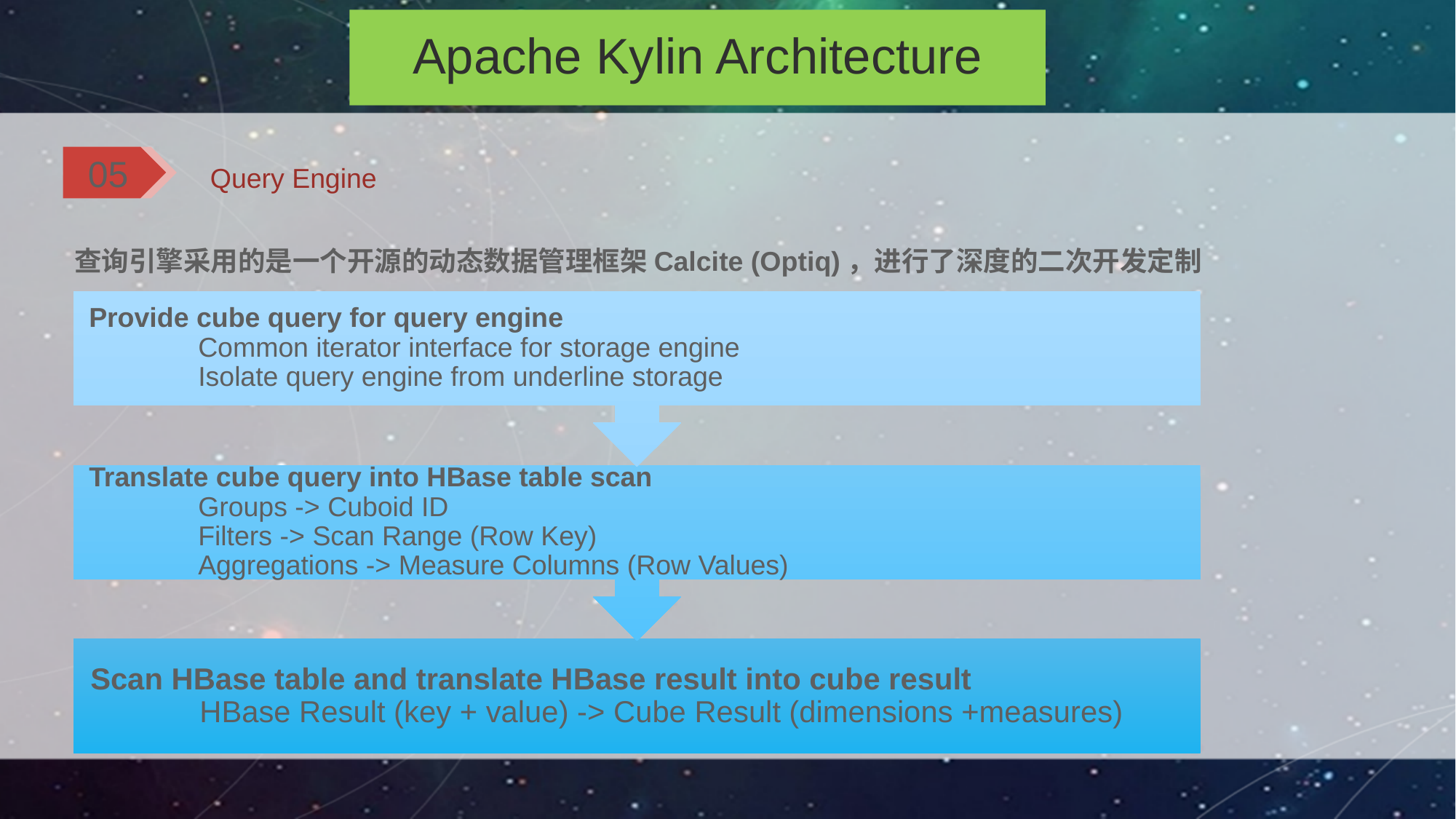

Apache Kylin Architecture
Query Engine
05

查询引擎采用的是一个开源的动态数据管理框架Calcite (Optiq)，进行了深度的二次开发定制

Scan HBase table and translate HBase result into cube result
	HBase Result (key + value) -> Cube Result (dimensions +measures)
Translate cube query into HBase table scan
	Groups -> Cuboid ID
	Filters -> Scan Range (Row Key)
	Aggregations -> Measure Columns (Row Values)
Provide cube query for query engine
	Common iterator interface for storage engine
	Isolate query engine from underline storage